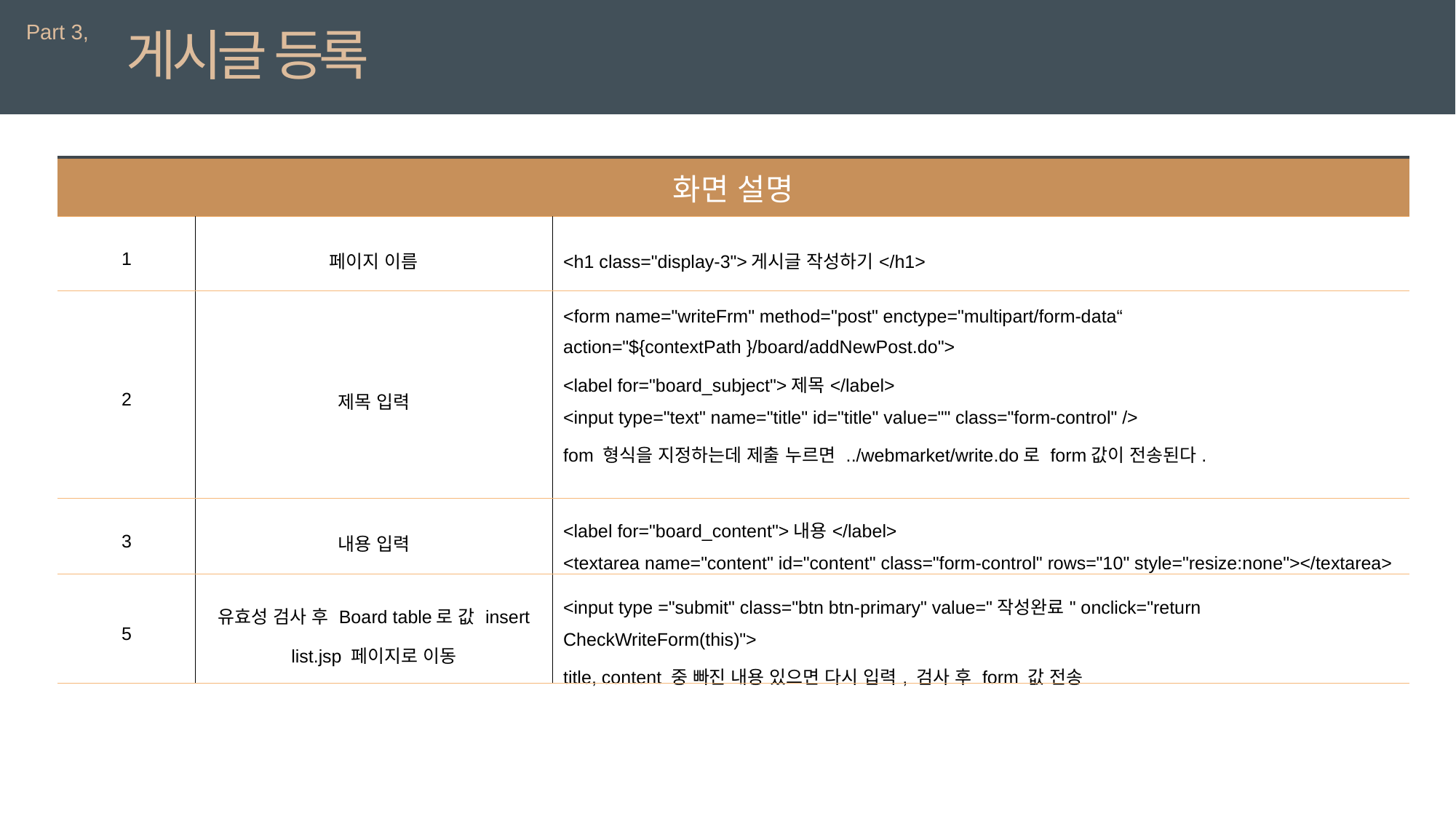

Part 3,
게시글 등록
| 화면 설명 |  |  |
| --- | --- | --- |
| 1 | 페이지 이름 | <h1 class="display-3">게시글 작성하기</h1> |
| 2 | 제목 입력 | <form name="writeFrm" method="post" enctype="multipart/form-data“ action="${contextPath }/board/addNewPost.do"> <label for="board\_subject">제목</label> <input type="text" name="title" id="title" value="" class="form-control" /> fom 형식을 지정하는데 제출 누르면 ../webmarket/write.do로 form값이 전송된다. |
| 3 | 내용 입력 | <label for="board\_content">내용</label> <textarea name="content" id="content" class="form-control" rows="10" style="resize:none"></textarea> |
| 5 | 유효성 검사 후 Board table로 값 insert list.jsp 페이지로 이동 | <input type ="submit" class="btn btn-primary" value="작성완료" onclick="return CheckWriteForm(this)"> title, content 중 빠진 내용 있으면 다시 입력, 검사 후 form 값 전송 |